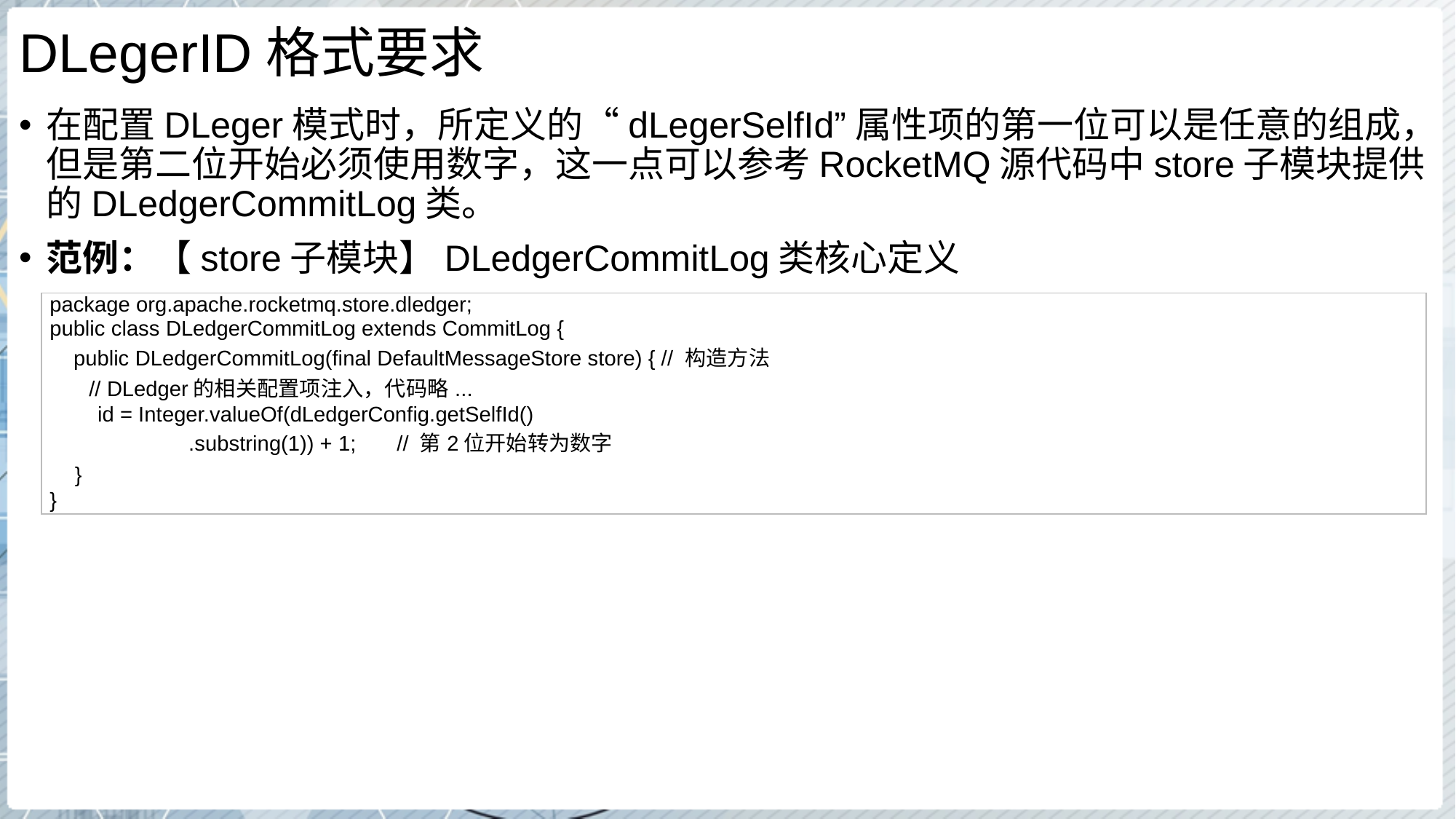

# DLegerID格式要求
在配置DLeger模式时，所定义的“dLegerSelfId”属性项的第一位可以是任意的组成，但是第二位开始必须使用数字，这一点可以参考RocketMQ源代码中store子模块提供的DLedgerCommitLog类。
范例：【store子模块】DLedgerCommitLog类核心定义
| package org.apache.rocketmq.store.dledger; public class DLedgerCommitLog extends CommitLog { public DLedgerCommitLog(final DefaultMessageStore store) { // 构造方法 // DLedger的相关配置项注入，代码略... id = Integer.valueOf(dLedgerConfig.getSelfId() .substring(1)) + 1; // 第2位开始转为数字 } } |
| --- |